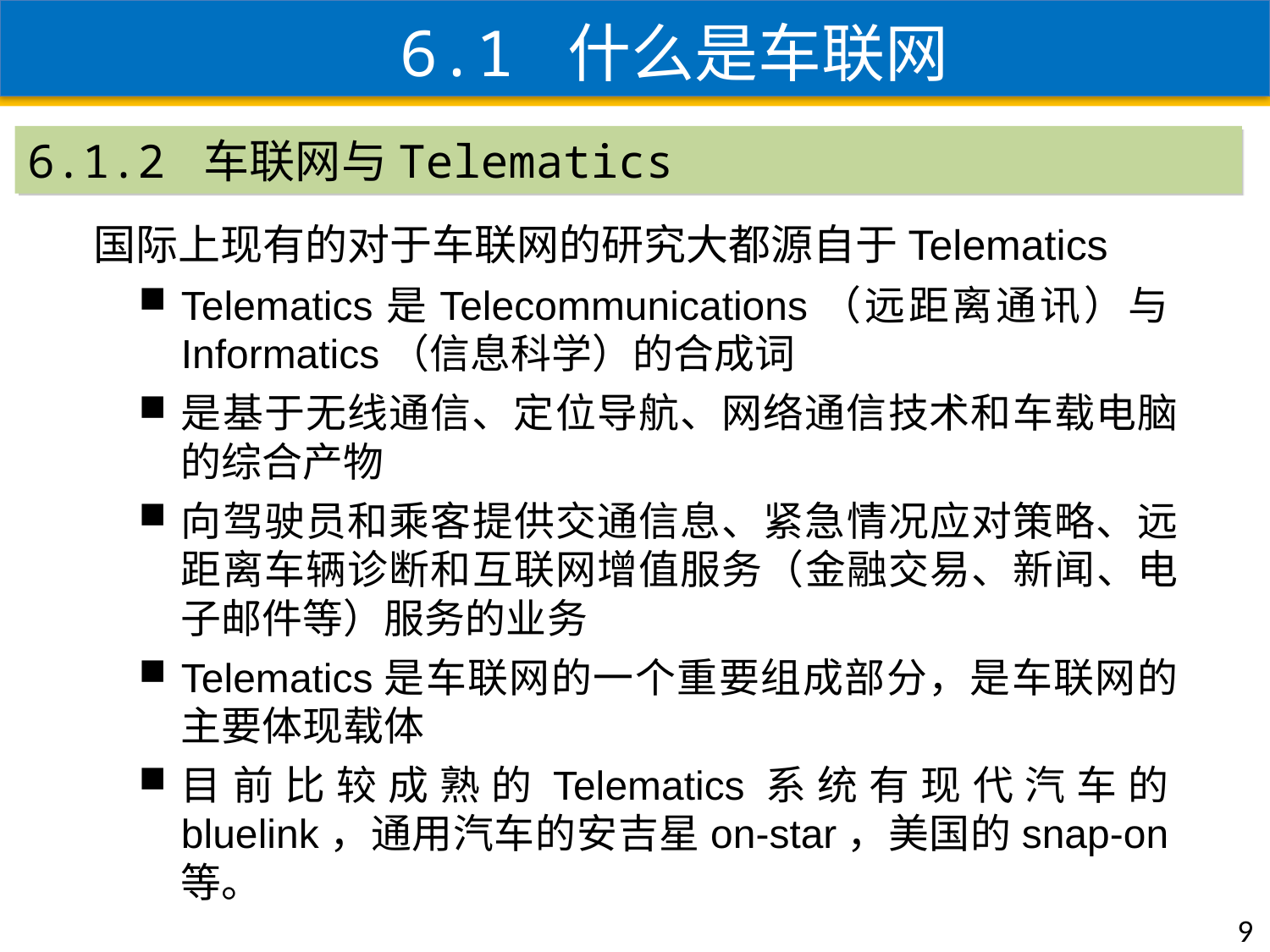

6.1 什么是车联网
6.1.2 车联网与Telematics
国际上现有的对于车联网的研究大都源自于Telematics
Telematics是Telecommunications（远距离通讯）与Informatics（信息科学）的合成词
是基于无线通信、定位导航、网络通信技术和车载电脑的综合产物
向驾驶员和乘客提供交通信息、紧急情况应对策略、远距离车辆诊断和互联网增值服务（金融交易、新闻、电子邮件等）服务的业务
Telematics是车联网的一个重要组成部分，是车联网的主要体现载体
目前比较成熟的Telematics系统有现代汽车的bluelink，通用汽车的安吉星on-star，美国的snap-on等。

9